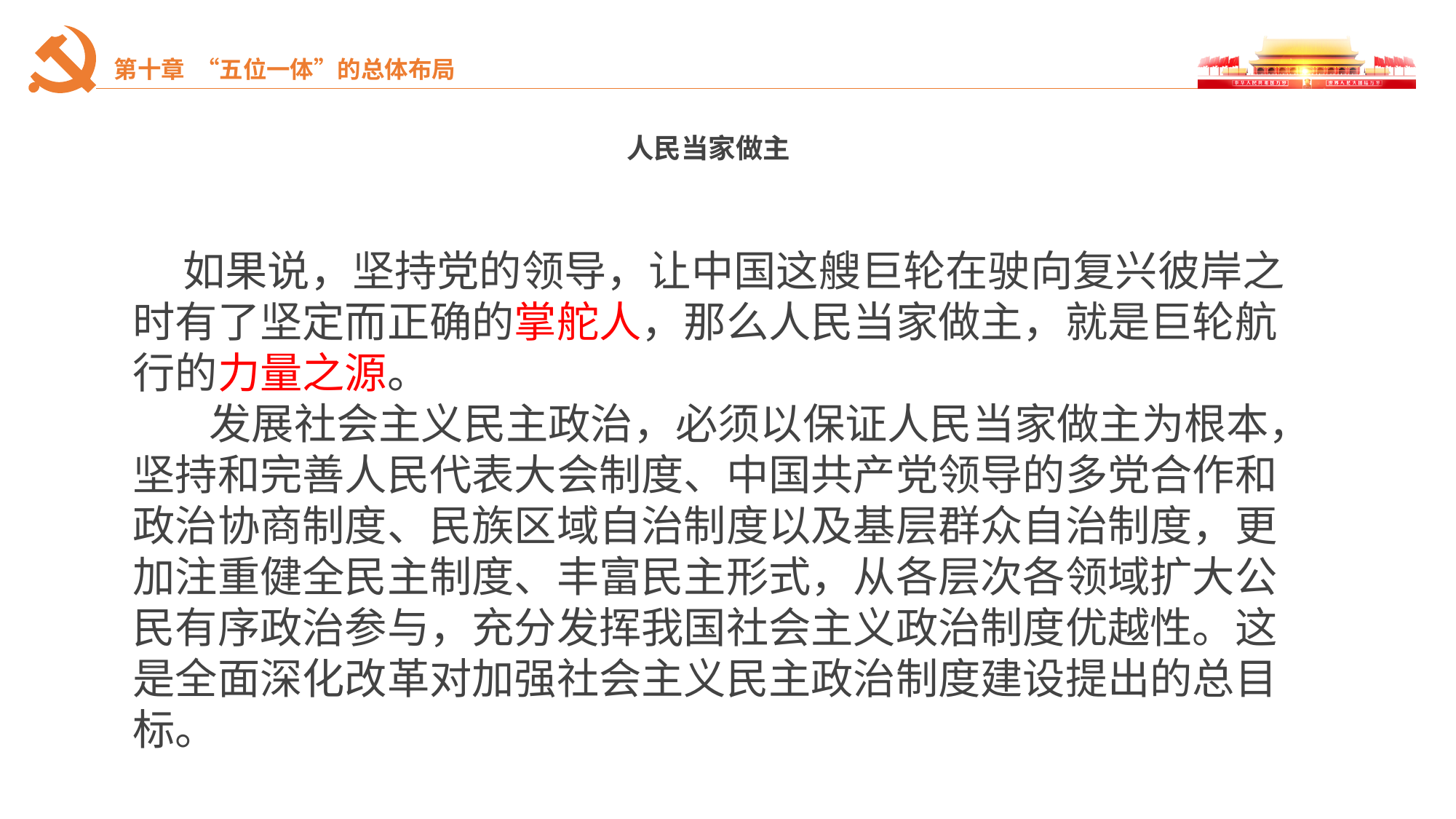

人民当家做主
       如果说，坚持党的领导，让中国这艘巨轮在驶向复兴彼岸之时有了坚定而正确的掌舵人，那么人民当家做主，就是巨轮航行的力量之源。
       发展社会主义民主政治，必须以保证人民当家做主为根本，坚持和完善人民代表大会制度、中国共产党领导的多党合作和政治协商制度、民族区域自治制度以及基层群众自治制度，更加注重健全民主制度、丰富民主形式，从各层次各领域扩大公民有序政治参与，充分发挥我国社会主义政治制度优越性。这是全面深化改革对加强社会主义民主政治制度建设提出的总目标。